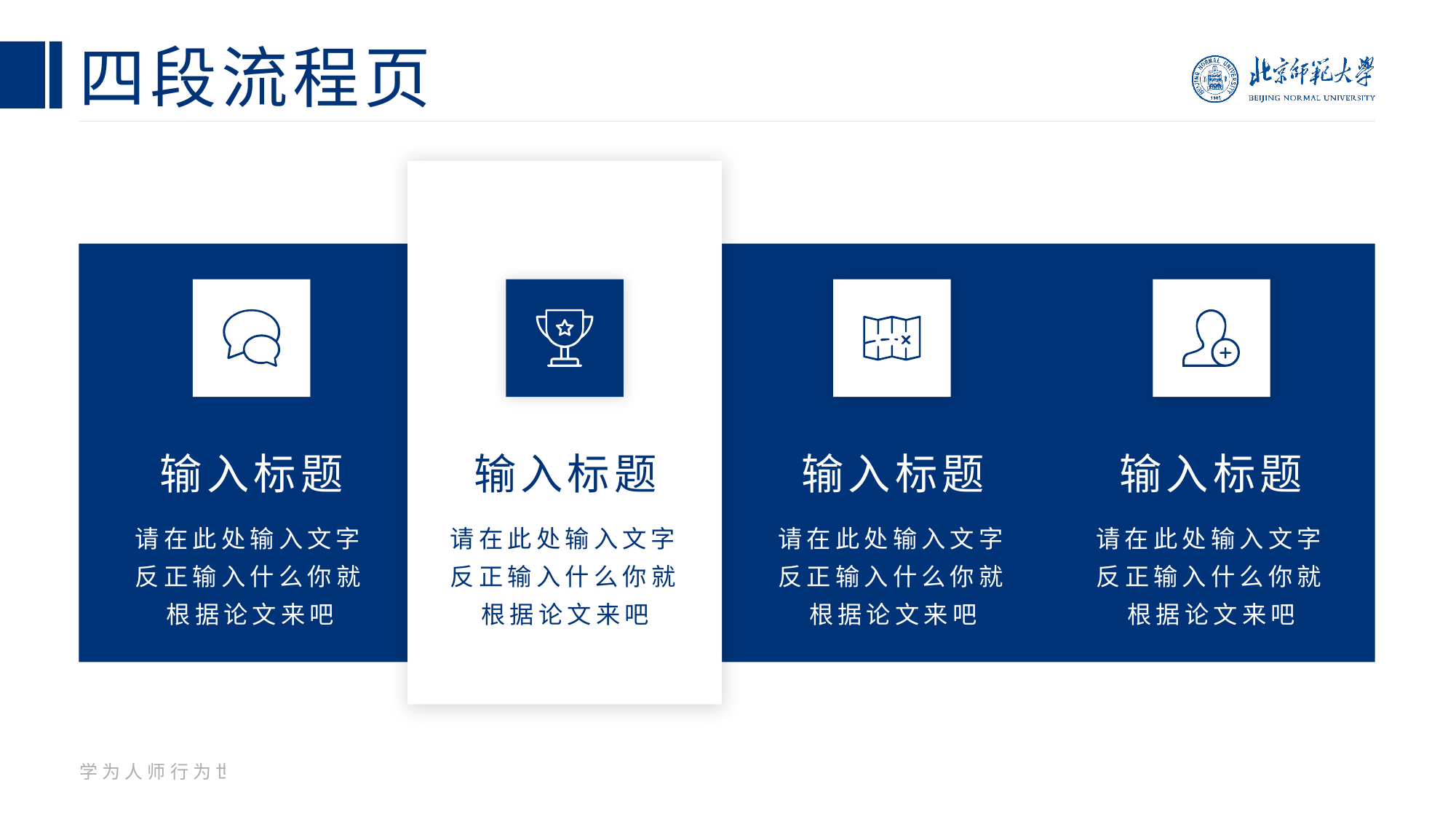

# 四段流程页

输入标题
输入标题
输入标题
输入标题
请在此处输入文字反正输入什么你就根据论文来吧
请在此处输入文字反正输入什么你就根据论文来吧
请在此处输入文字反正输入什么你就根据论文来吧
请在此处输入文字反正输入什么你就根据论文来吧